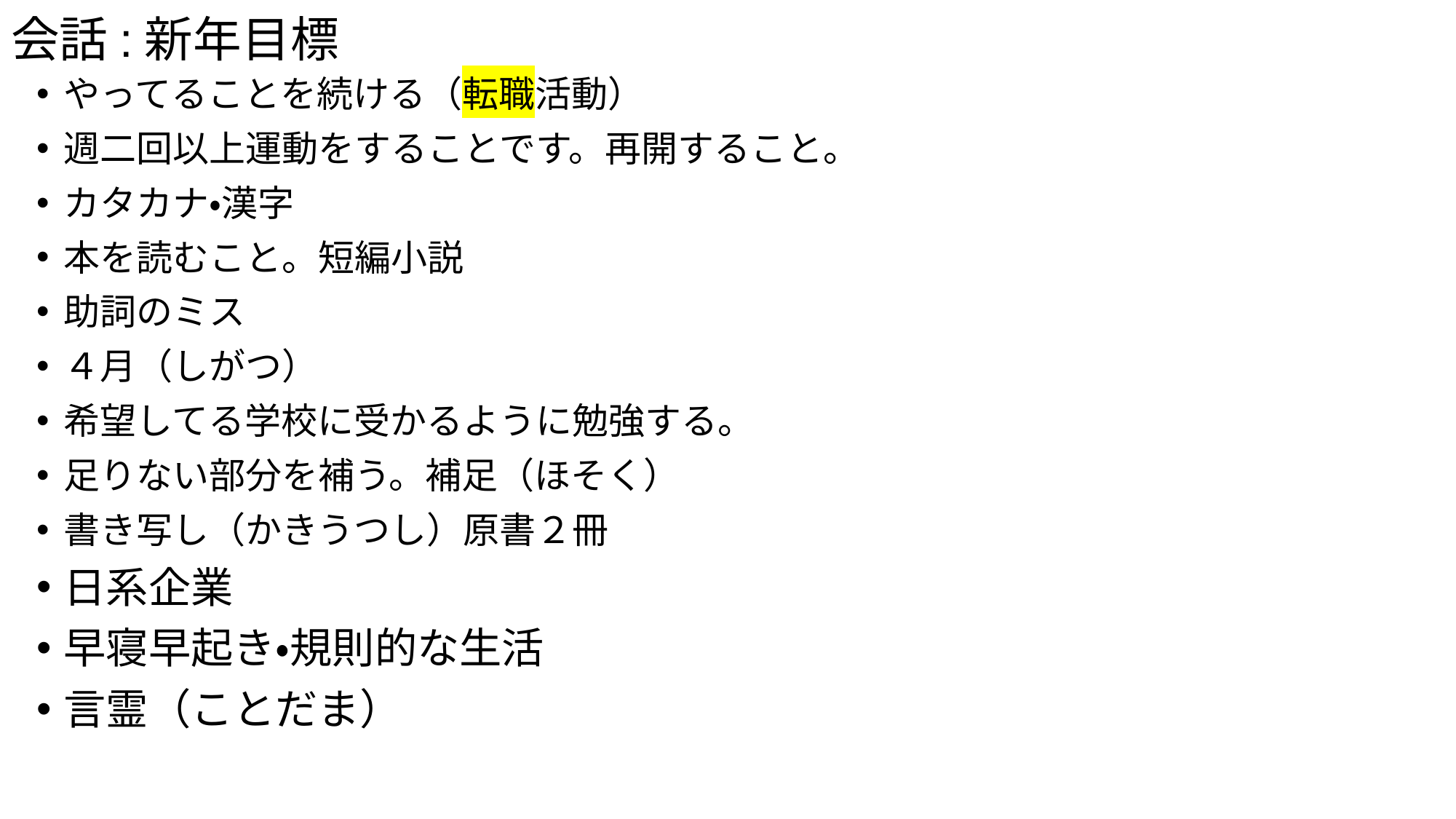

# 会話:新年目標
やってることを続ける（転職活動）
週二回以上運動をすることです。再開すること。
カタカナ・漢字
本を読むこと。短編小説
助詞のミス
４月（しがつ）
希望してる学校に受かるように勉強する。
足りない部分を補う。補足（ほそく）
書き写し（かきうつし）原書２冊
日系企業
早寝早起き・規則的な生活
言霊（ことだま）